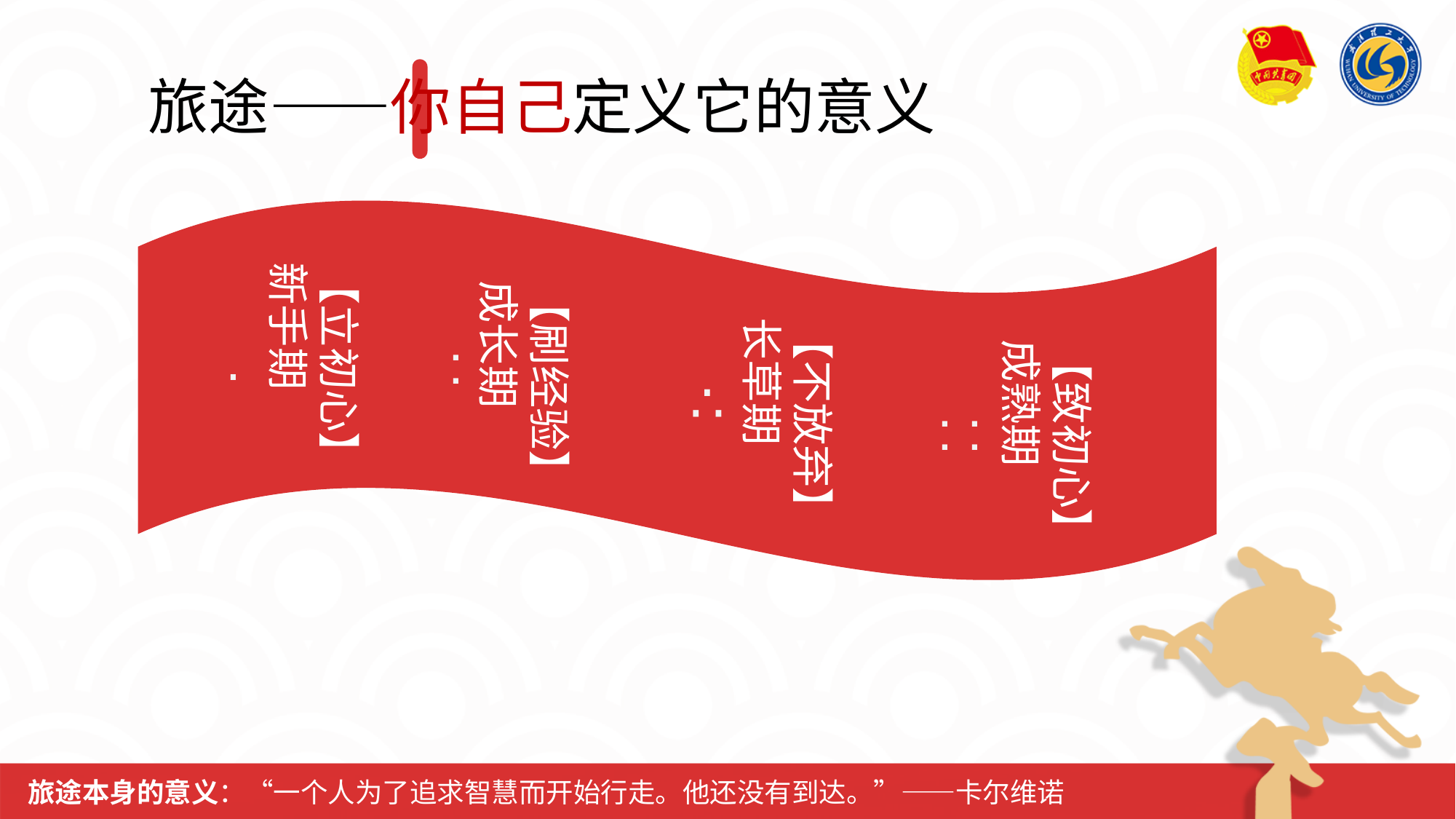

# 旅途——你自己定义它的意义

【立初心】
新手期
.
【刷经验】
成长期
:
【不放弃】
长草期
∴
【致初心】
成熟期
: :
旅途本身的意义：“一个人为了追求智慧而开始行走。他还没有到达。”——卡尔维诺